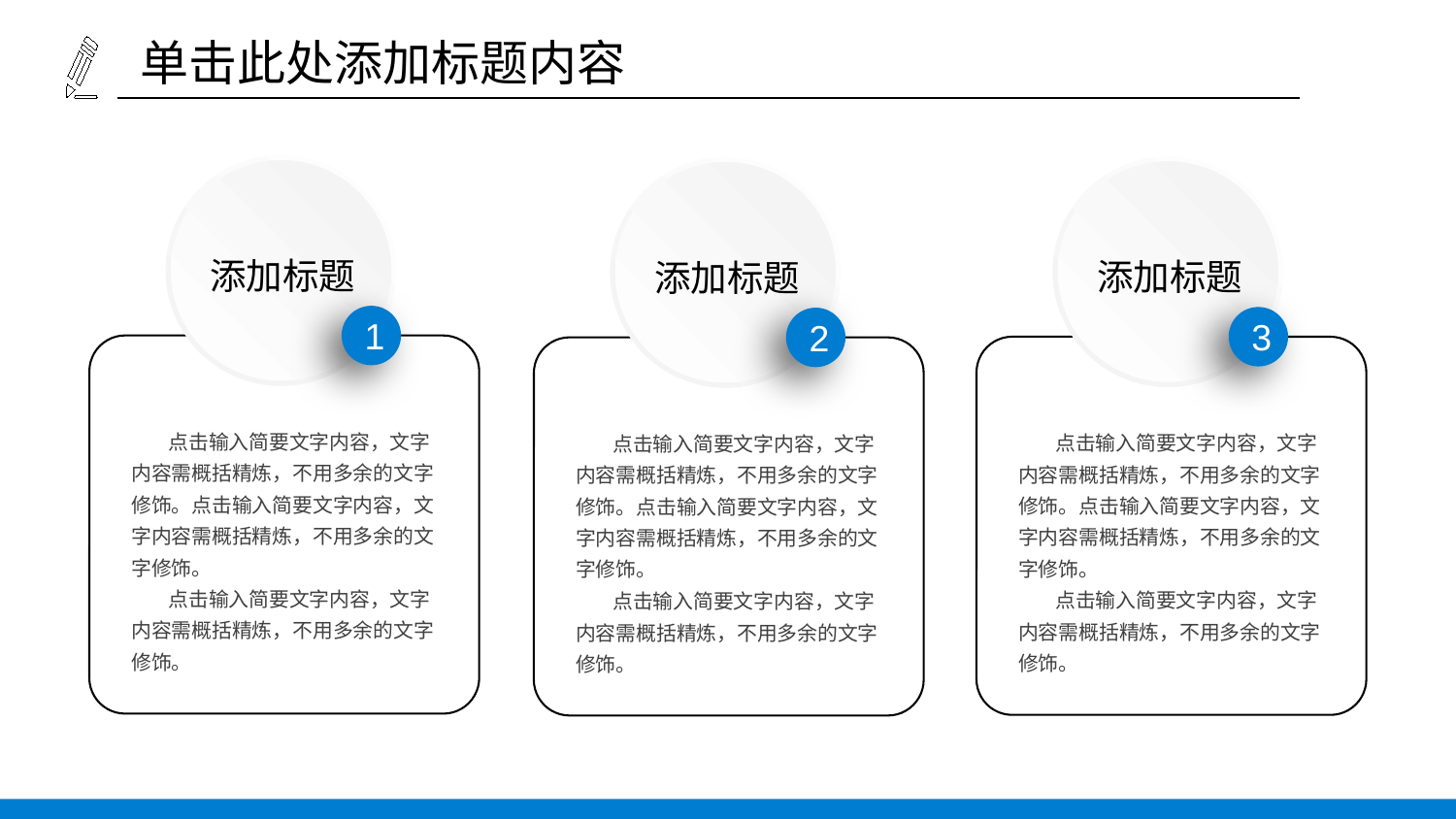

单击此处添加标题内容

添加标题
添加标题
添加标题
1
3
2

       点击输入简要文字内容，文字内容需概括精炼，不用多余的文字修饰。点击输入简要文字内容，文字内容需概括精炼，不用多余的文字修饰。
       点击输入简要文字内容，文字内容需概括精炼，不用多余的文字修饰。
       点击输入简要文字内容，文字内容需概括精炼，不用多余的文字修饰。点击输入简要文字内容，文字内容需概括精炼，不用多余的文字修饰。
       点击输入简要文字内容，文字内容需概括精炼，不用多余的文字修饰。
       点击输入简要文字内容，文字内容需概括精炼，不用多余的文字修饰。点击输入简要文字内容，文字内容需概括精炼，不用多余的文字修饰。
       点击输入简要文字内容，文字内容需概括精炼，不用多余的文字修饰。